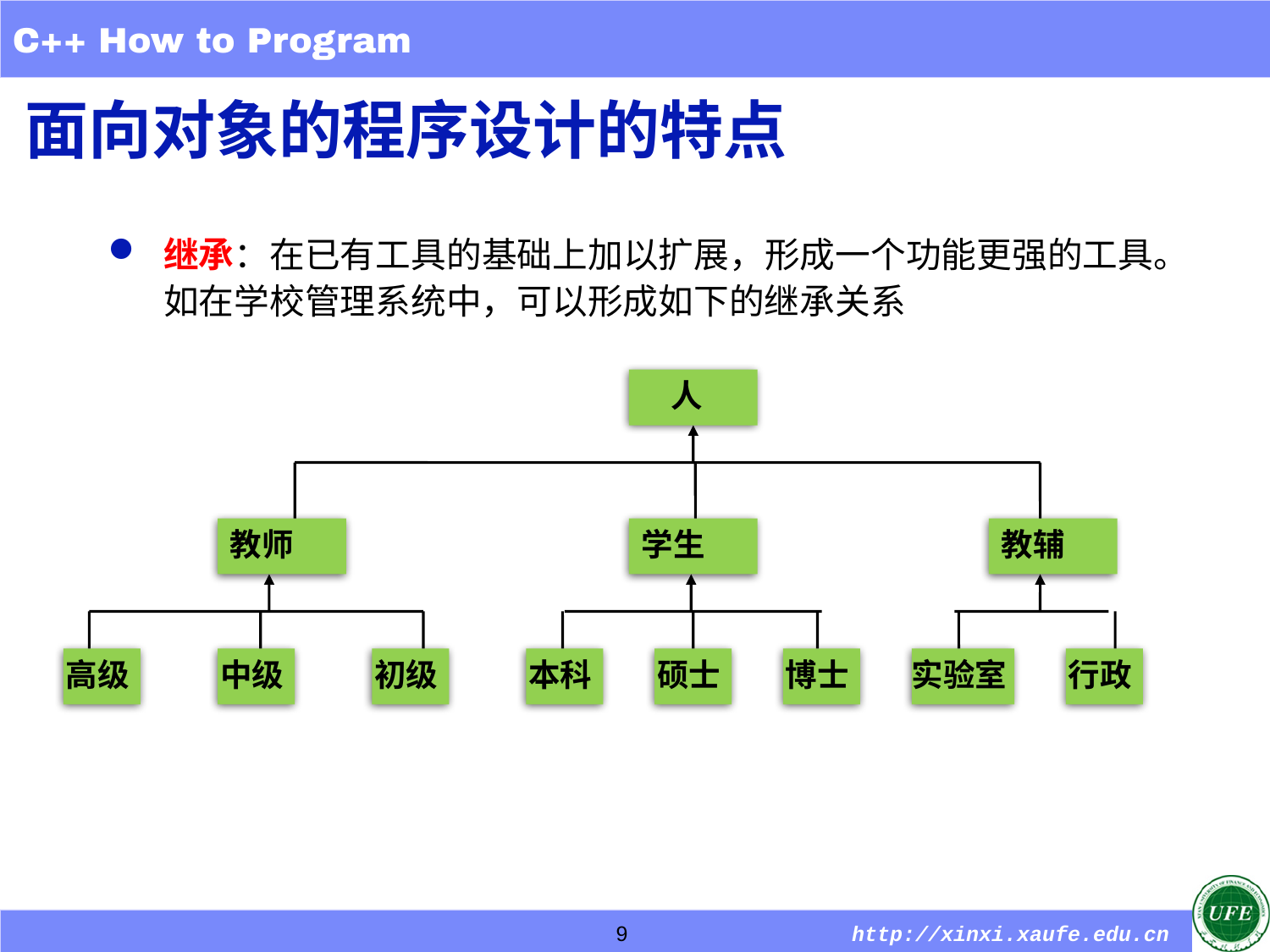

# 面向对象的程序设计的特点
继承：在已有工具的基础上加以扩展，形成一个功能更强的工具。如在学校管理系统中，可以形成如下的继承关系
   人

教师
学生
教辅

高级
中级
初级
本科
硕士
博士
实验室
行政
9